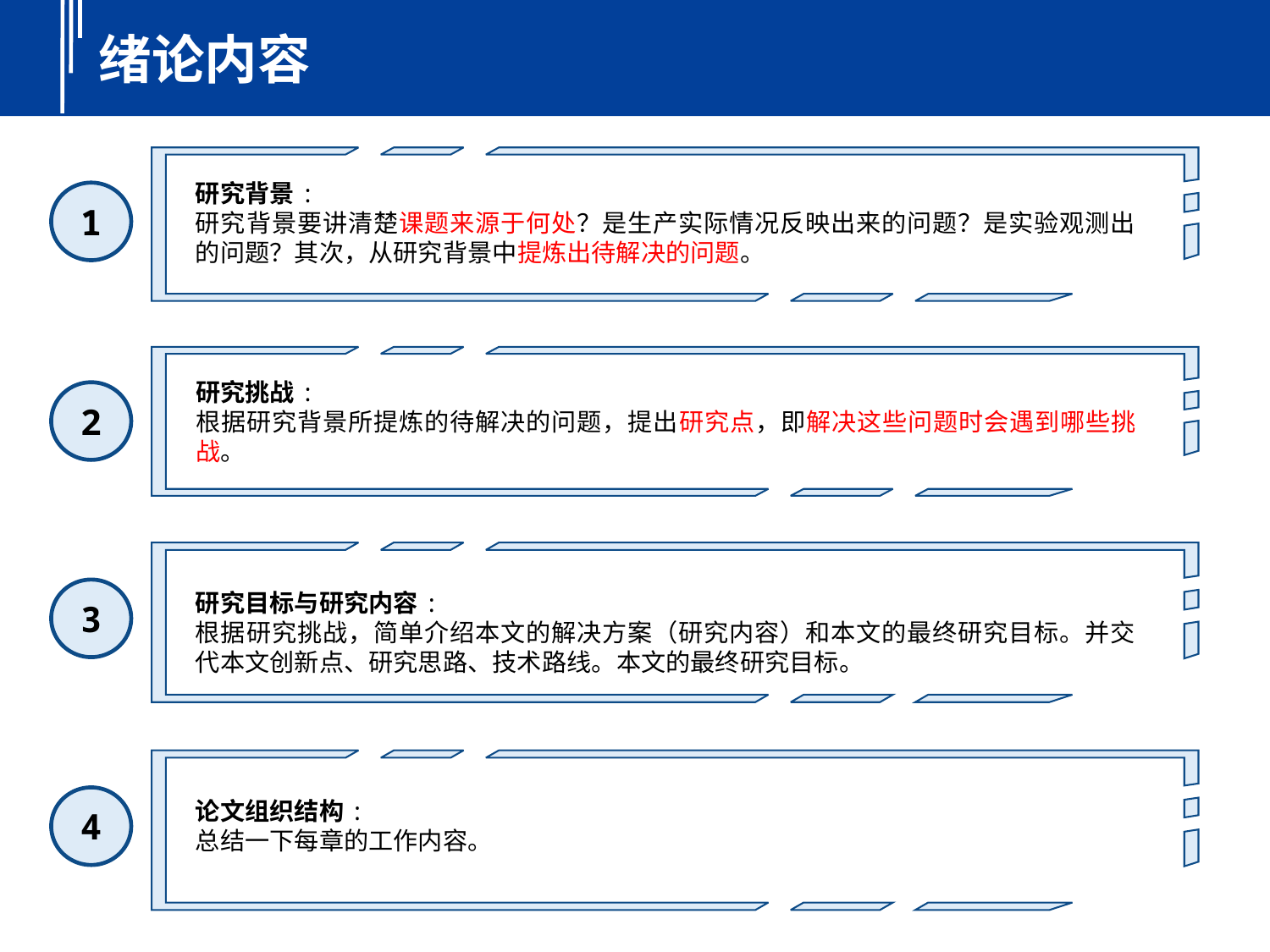

绪论内容

研究背景:
研究背景要讲清楚课题来源于何处？是生产实际情况反映出来的问题？是实验观测出的问题？其次，从研究背景中提炼出待解决的问题。
1

研究挑战:
根据研究背景所提炼的待解决的问题，提出研究点，即解决这些问题时会遇到哪些挑战。
2

3
研究目标与研究内容:
根据研究挑战，简单介绍本文的解决方案（研究内容）和本文的最终研究目标。并交代本文创新点、研究思路、技术路线。本文的最终研究目标。

4
论文组织结构:
总结一下每章的工作内容。